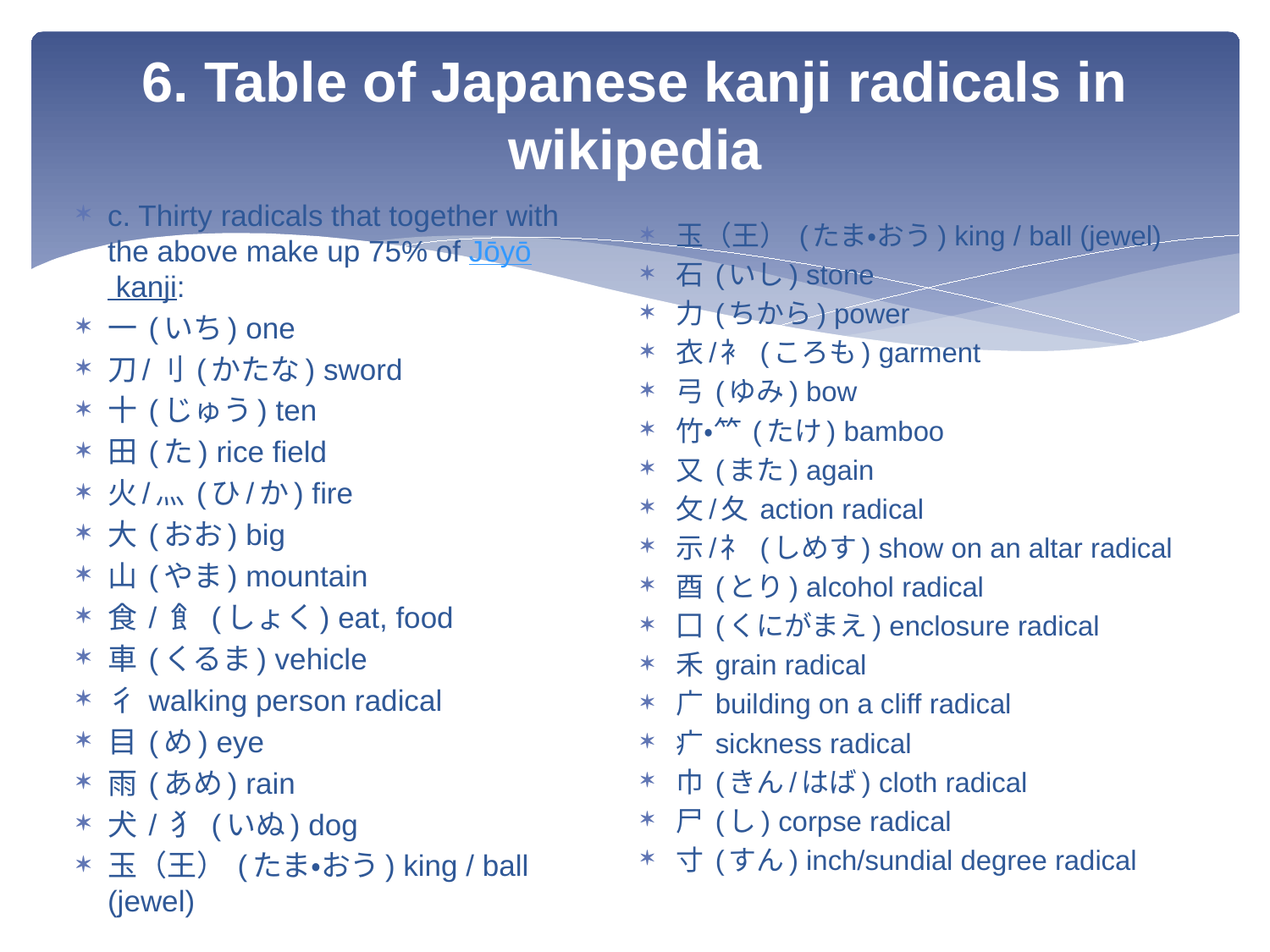

# 6. Table of Japanese kanji radicals in wikipedia
c. Thirty radicals that together with the above make up 75% of Jōyō kanji:
一 (いち) one
刀/刂 (かたな) sword
十 (じゅう) ten
田 (た) rice field
火/灬 (ひ/か) fire
大 (おお) big
山 (やま) mountain
食 / 飠 (しょく) eat, food
車 (くるま) vehicle
彳 walking person radical
目 (め) eye
雨 (あめ) rain
犬 / 犭 (いぬ) dog
玉（王） (たま・おう) king / ball (jewel)
玉（王） (たま・おう) king / ball (jewel)
石 (いし) stone
力 (ちから) power
衣/衤 (ころも) garment
弓 (ゆみ) bow
竹・⺮ (たけ) bamboo
又 (また) again
攵/夂 action radical
示/礻 (しめす) show on an altar radical
酉 (とり) alcohol radical
囗 (くにがまえ) enclosure radical
禾 grain radical
广 building on a cliff radical
疒 sickness radical
巾 (きん/はば) cloth radical
尸 (し) corpse radical
寸 (すん) inch/sundial degree radical